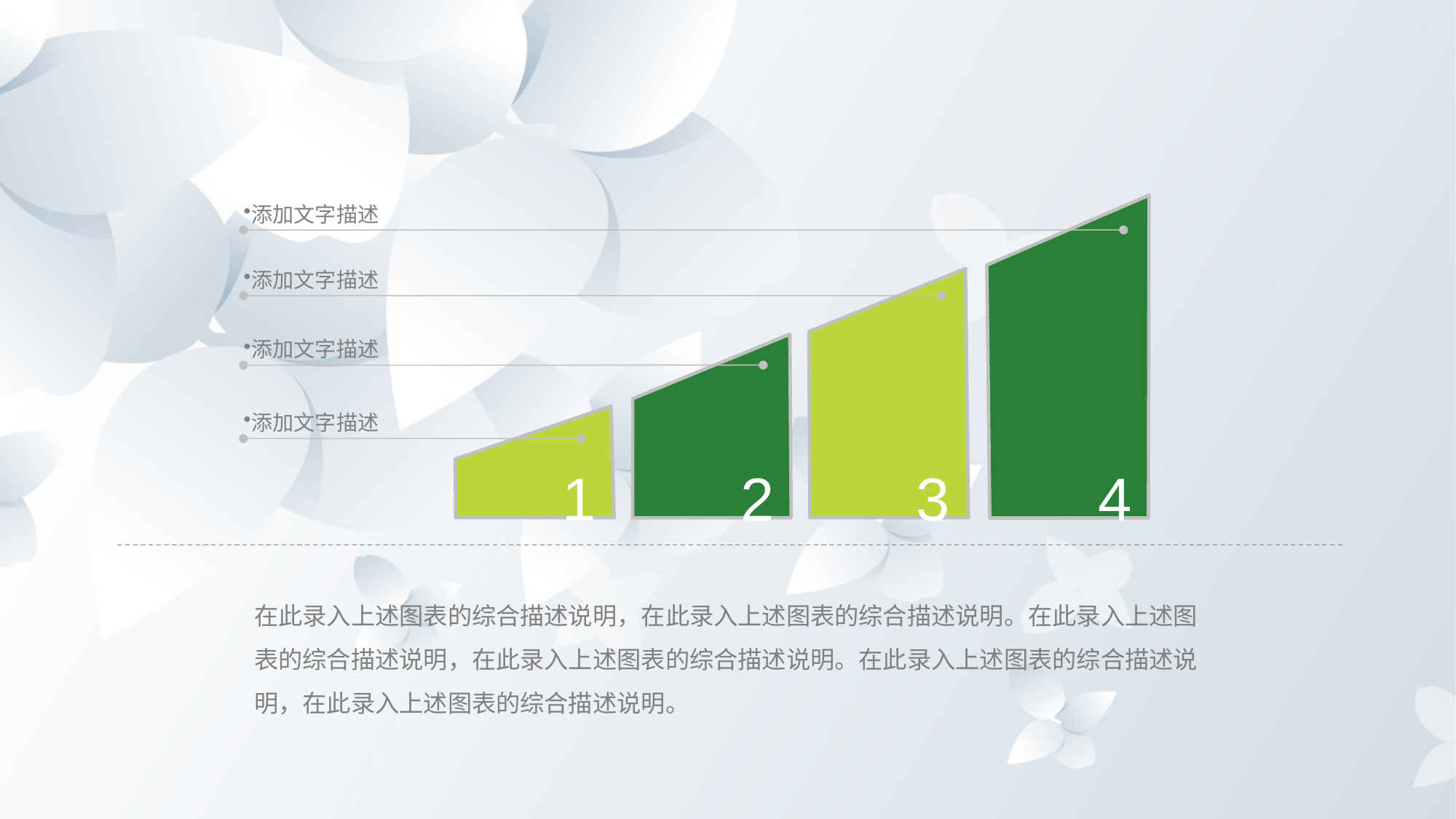

#
添加文字描述

4

添加文字描述

3

添加文字描述

2

添加文字描述

1

在此录入上述图表的综合描述说明，在此录入上述图表的综合描述说明。在此录入上述图表的综合描述说明，在此录入上述图表的综合描述说明。在此录入上述图表的综合描述说明，在此录入上述图表的综合描述说明。